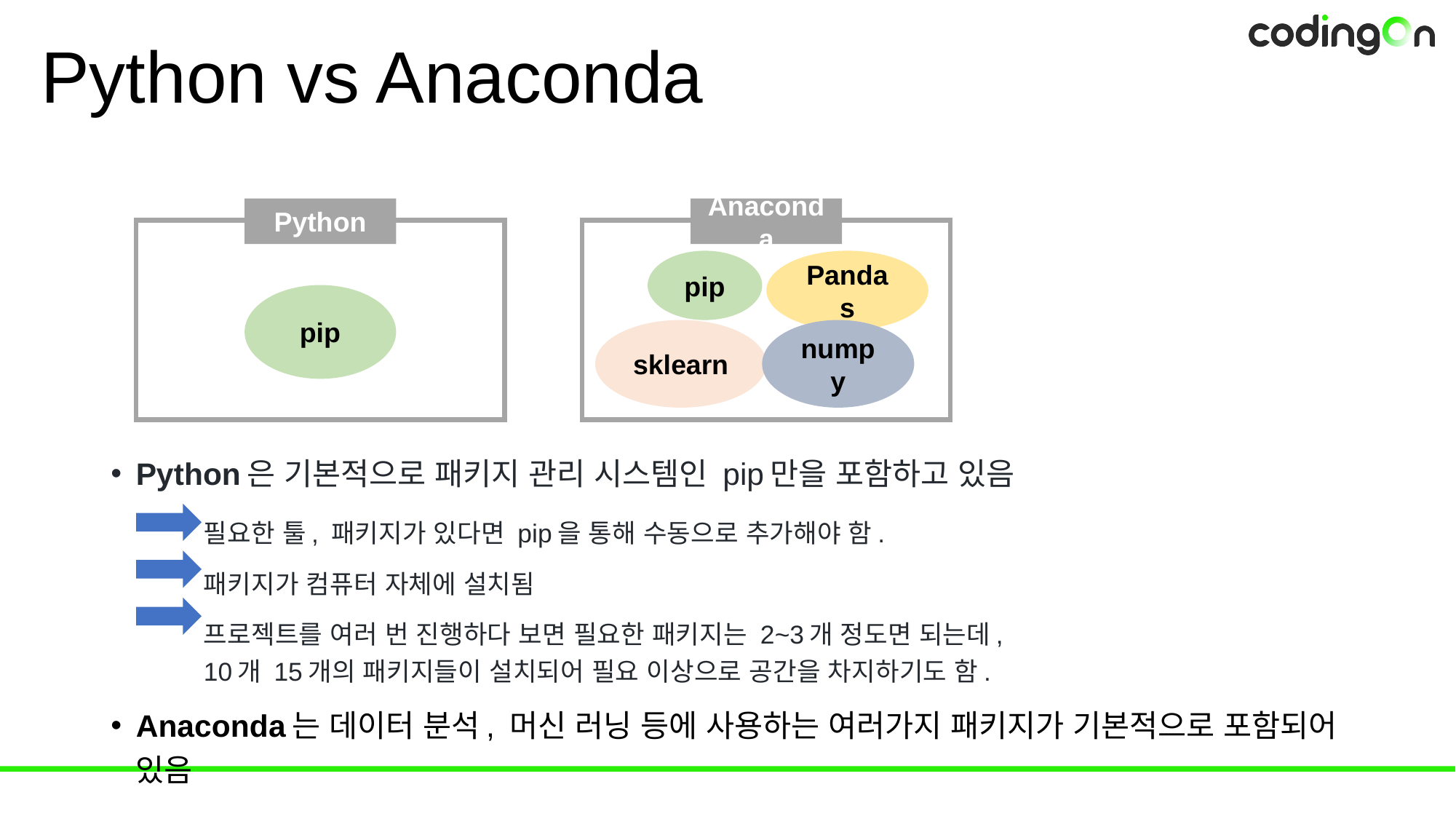

# Python vs Anaconda
Python
Anaconda

pip
Pandas
pip
sklearn
numpy
Python은 기본적으로 패키지 관리 시스템인 pip만을 포함하고 있음
	필요한 툴, 패키지가 있다면 pip을 통해 수동으로 추가해야 함.
	패키지가 컴퓨터 자체에 설치됨
	프로젝트를 여러 번 진행하다 보면 필요한 패키지는 2~3개 정도면 되는데,
	10개 15개의 패키지들이 설치되어 필요 이상으로 공간을 차지하기도 함.
Anaconda는 데이터 분석, 머신 러닝 등에 사용하는 여러가지 패키지가 기본적으로 포함되어 있음